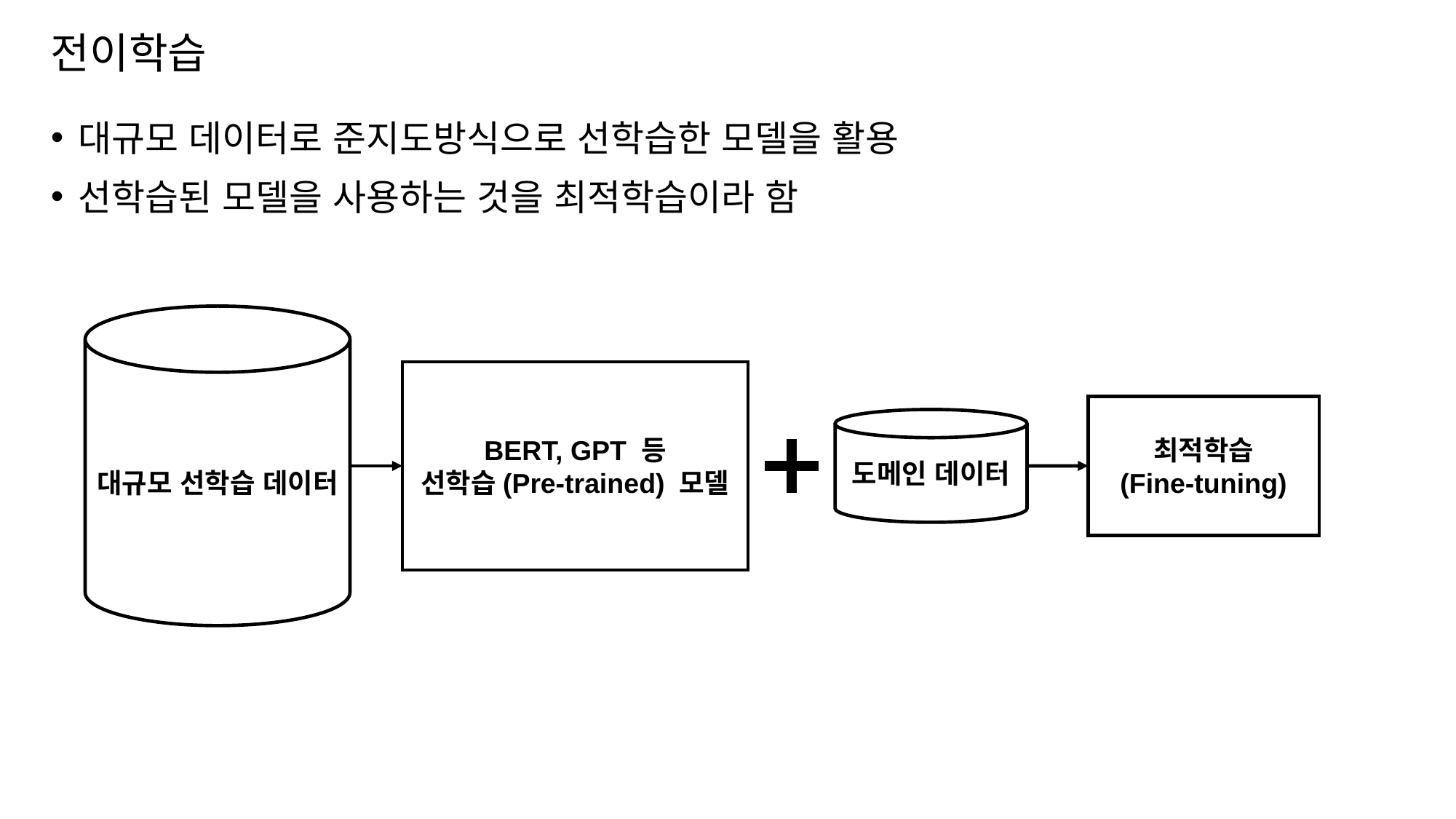

# 전이학습
대규모 데이터로 준지도방식으로 선학습한 모델을 활용
선학습된 모델을 사용하는 것을 최적학습이라 함
대규모 선학습 데이터
BERT, GPT 등
선학습(Pre-trained) 모델
최적학습
(Fine-tuning)
도메인 데이터